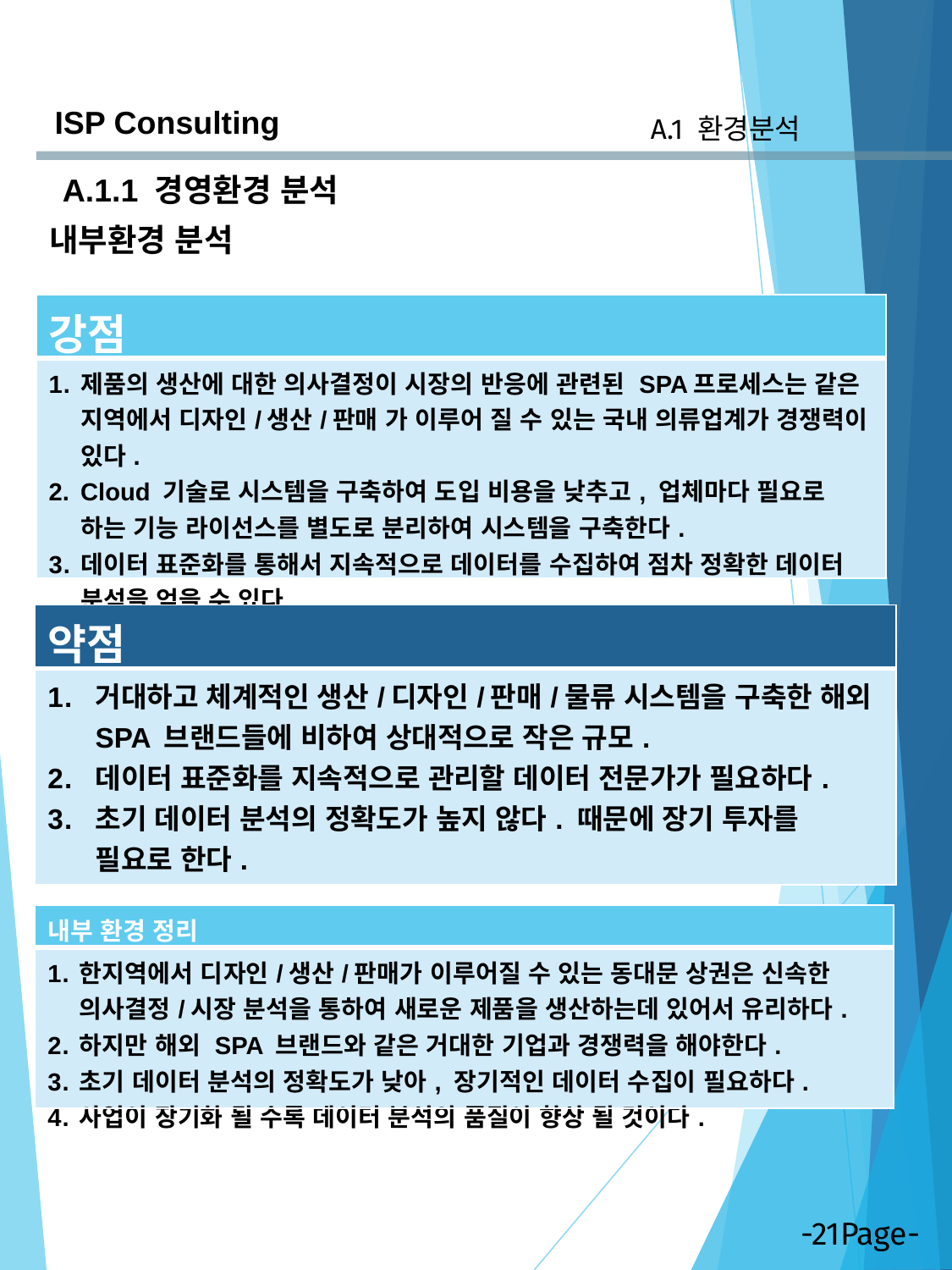

ISP Consulting
A.1 환경분석
A.1.1 경영환경 분석
내부환경 분석
| 강점 |
| --- |
| 제품의 생산에 대한 의사결정이 시장의 반응에 관련된 SPA프로세스는 같은 지역에서 디자인/생산/판매 가 이루어 질 수 있는 국내 의류업계가 경쟁력이 있다. Cloud 기술로 시스템을 구축하여 도입 비용을 낮추고, 업체마다 필요로 하는 기능 라이선스를 별도로 분리하여 시스템을 구축한다. 데이터 표준화를 통해서 지속적으로 데이터를 수집하여 점차 정확한 데이터 분석을 얻을 수 있다. |
| 약점 |
| --- |
| 거대하고 체계적인 생산/디자인/판매/물류 시스템을 구축한 해외 SPA 브랜드들에 비하여 상대적으로 작은 규모. 데이터 표준화를 지속적으로 관리할 데이터 전문가가 필요하다. 초기 데이터 분석의 정확도가 높지 않다. 때문에 장기 투자를 필요로 한다. |
| 내부 환경 정리 |
| --- |
| 한지역에서 디자인/생산/판매가 이루어질 수 있는 동대문 상권은 신속한 의사결정/시장 분석을 통하여 새로운 제품을 생산하는데 있어서 유리하다. 하지만 해외 SPA 브랜드와 같은 거대한 기업과 경쟁력을 해야한다. 초기 데이터 분석의 정확도가 낮아, 장기적인 데이터 수집이 필요하다. 사업이 장기화 될 수록 데이터 분석의 품질이 향상 될 것이다. |
-21Page-